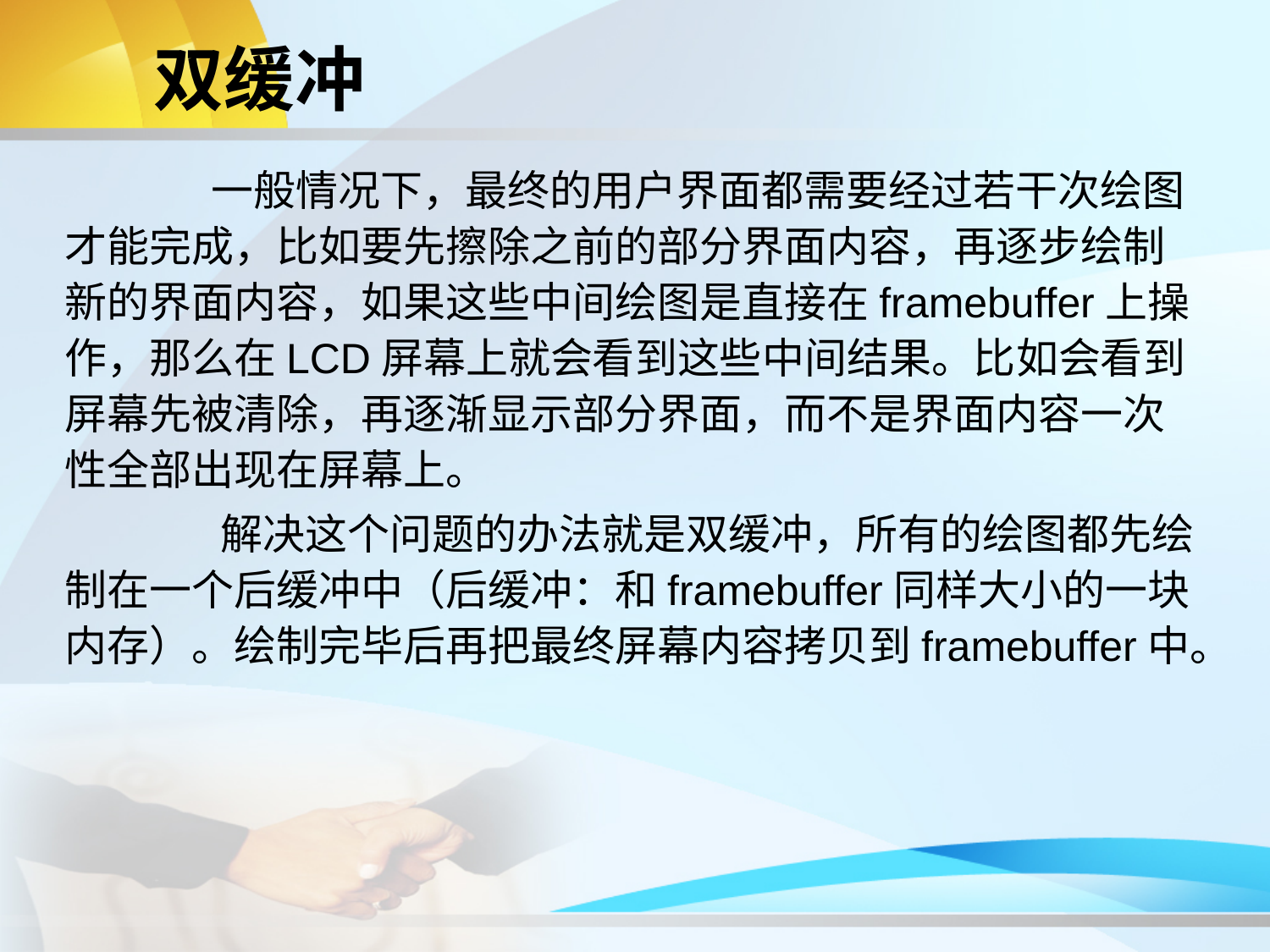

双缓冲
	 一般情况下，最终的用户界面都需要经过若干次绘图才能完成，比如要先擦除之前的部分界面内容，再逐步绘制新的界面内容，如果这些中间绘图是直接在framebuffer上操作，那么在LCD屏幕上就会看到这些中间结果。比如会看到屏幕先被清除，再逐渐显示部分界面，而不是界面内容一次性全部出现在屏幕上。
	  解决这个问题的办法就是双缓冲，所有的绘图都先绘制在一个后缓冲中（后缓冲：和framebuffer同样大小的一块内存）。绘制完毕后再把最终屏幕内容拷贝到framebuffer中。